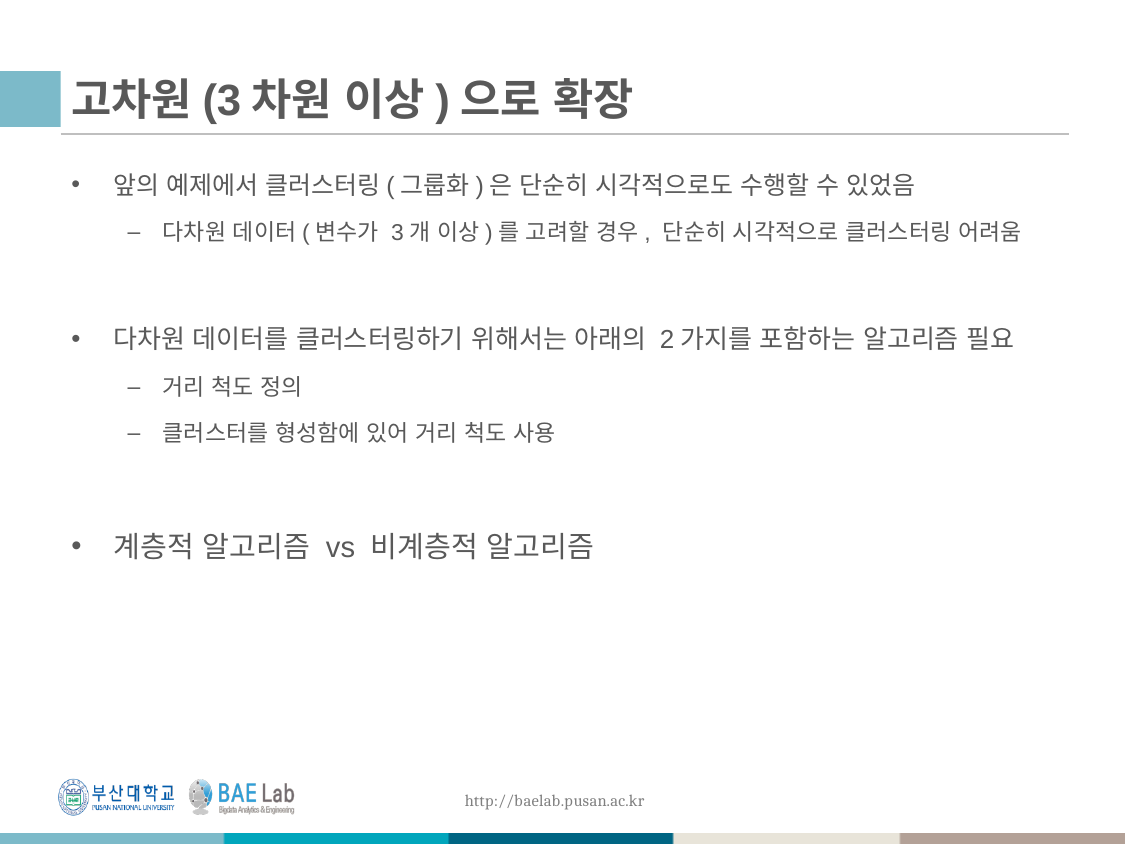

# 고차원(3차원 이상)으로 확장
앞의 예제에서 클러스터링(그룹화)은 단순히 시각적으로도 수행할 수 있었음
다차원 데이터(변수가 3개 이상)를 고려할 경우, 단순히 시각적으로 클러스터링 어려움

다차원 데이터를 클러스터링하기 위해서는 아래의 2가지를 포함하는 알고리즘 필요
거리 척도 정의
클러스터를 형성함에 있어 거리 척도 사용

계층적 알고리즘 vs 비계층적 알고리즘